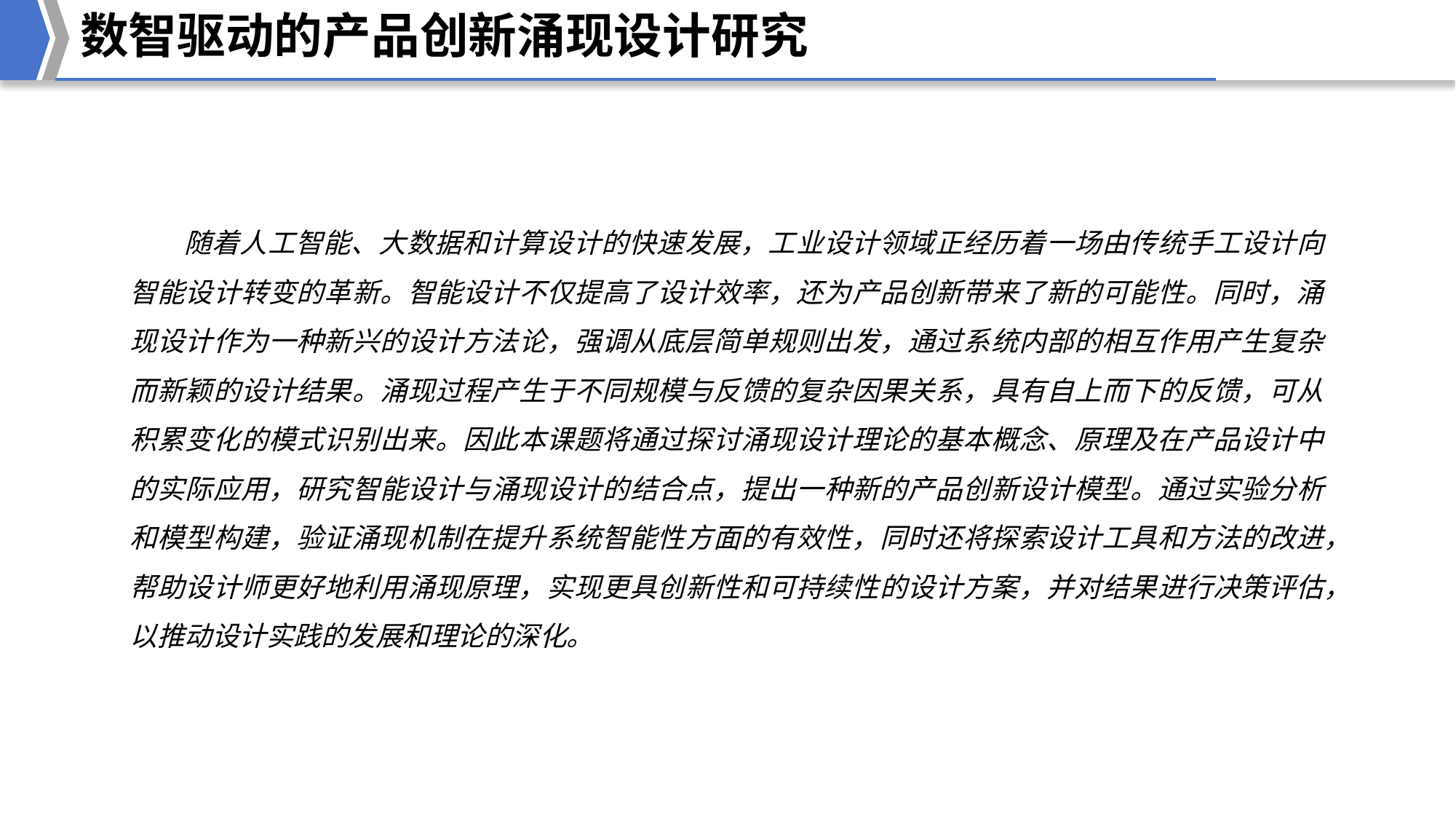

数智驱动的产品创新涌现设计研究

       随着人工智能、大数据和计算设计的快速发展，工业设计领域正经历着一场由传统手工设计向智能设计转变的革新。智能设计不仅提高了设计效率，还为产品创新带来了新的可能性。同时，涌现设计作为一种新兴的设计方法论，强调从底层简单规则出发，通过系统内部的相互作用产生复杂而新颖的设计结果。涌现过程产生于不同规模与反馈的复杂因果关系，具有自上而下的反馈，可从积累变化的模式识别出来。因此本课题将通过探讨涌现设计理论的基本概念、原理及在产品设计中的实际应用，研究智能设计与涌现设计的结合点，提出一种新的产品创新设计模型。通过实验分析和模型构建，验证涌现机制在提升系统智能性方面的有效性，同时还将探索设计工具和方法的改进，帮助设计师更好地利用涌现原理，实现更具创新性和可持续性的设计方案，并对结果进行决策评估，以推动设计实践的发展和理论的深化。